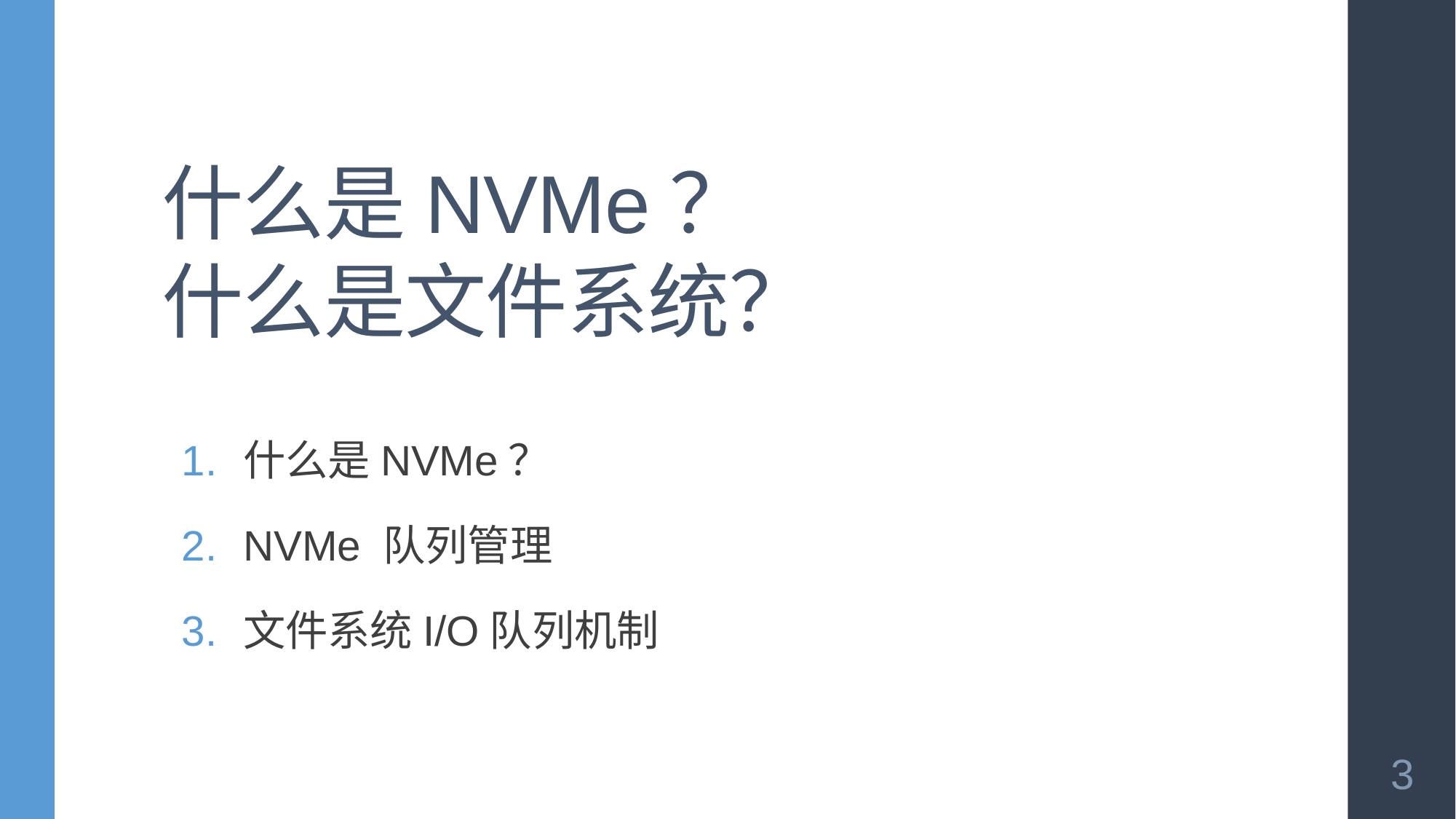

# 什么是NVMe？ 什么是文件系统？
什么是NVMe？
NVMe 队列管理
文件系统I/O队列机制

3